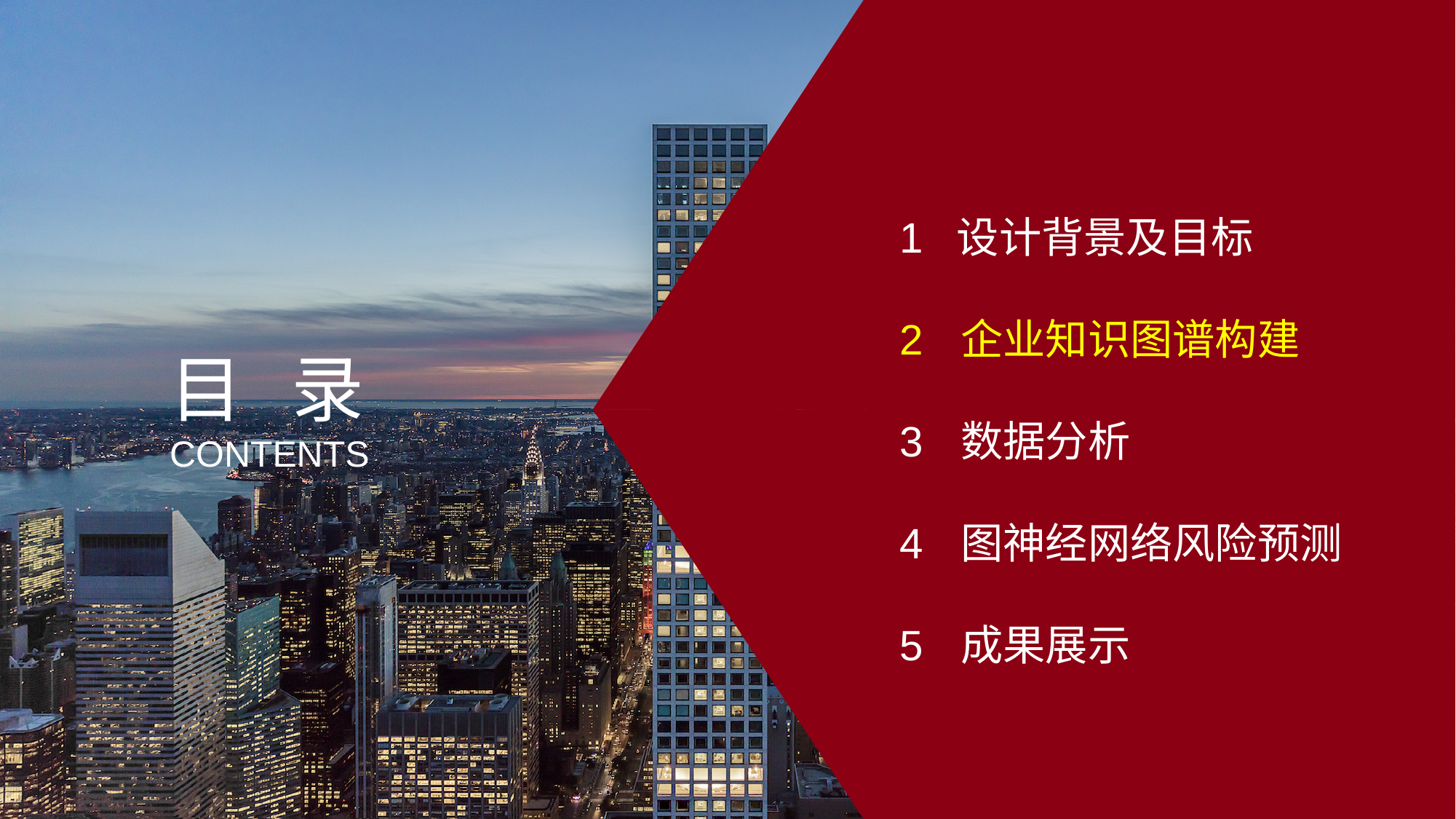

1  设计背景及目标
企业知识图谱构建
数据分析
图神经网络风险预测
成果展示
目   录
CONTENTS